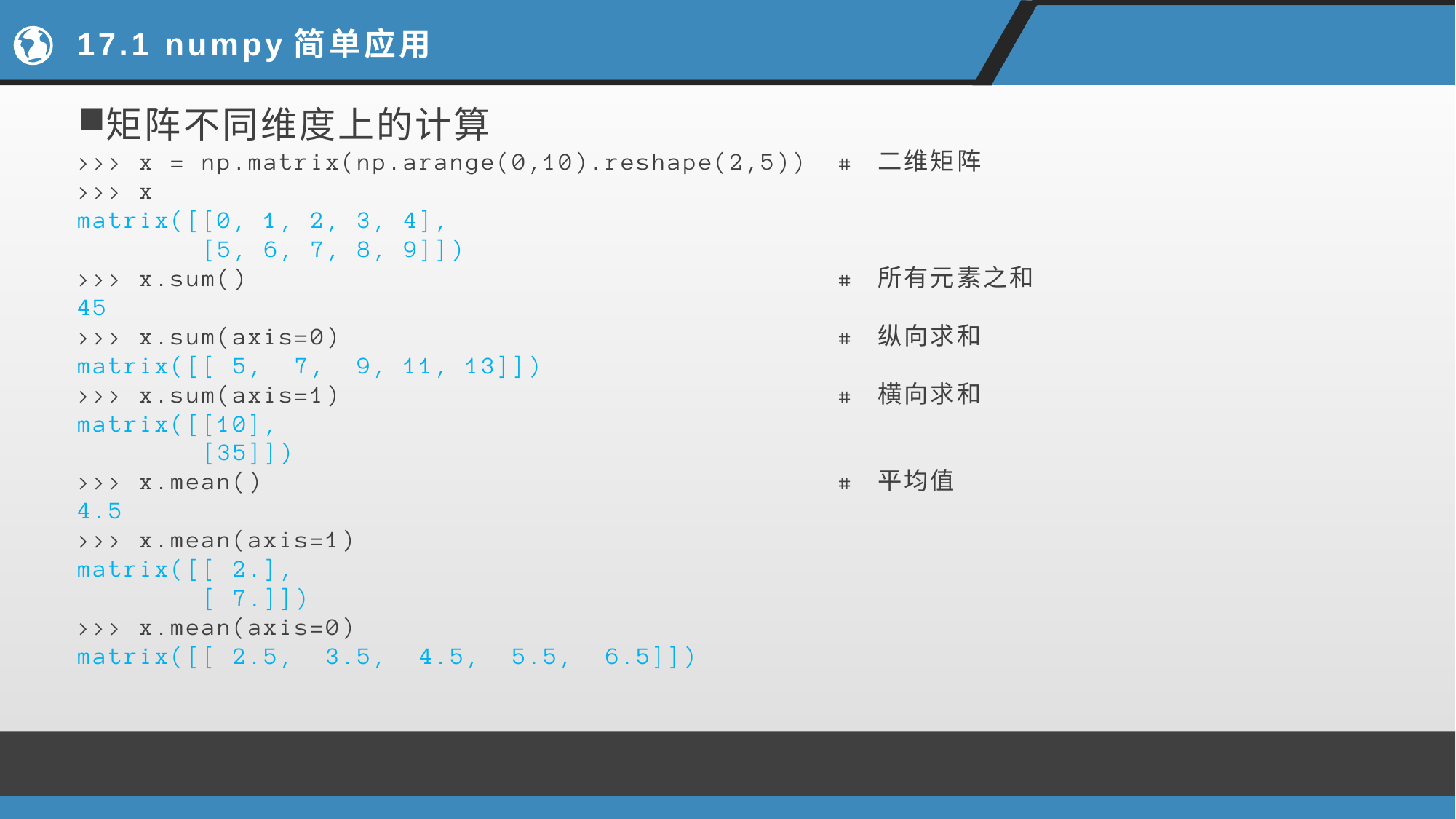

# 17.1 numpy简单应用

矩阵不同维度上的计算
>>> x = np.matrix(np.arange(0,10).reshape(2,5))  # 二维矩阵
>>> x
matrix([[0, 1, 2, 3, 4],
        [5, 6, 7, 8, 9]])
>>> x.sum()                                      # 所有元素之和
45
>>> x.sum(axis=0)                                # 纵向求和
matrix([[ 5,  7,  9, 11, 13]])
>>> x.sum(axis=1)                                # 横向求和
matrix([[10],
        [35]])
>>> x.mean()                                     # 平均值
4.5
>>> x.mean(axis=1)
matrix([[ 2.],
        [ 7.]])
>>> x.mean(axis=0)
matrix([[ 2.5,  3.5,  4.5,  5.5,  6.5]])